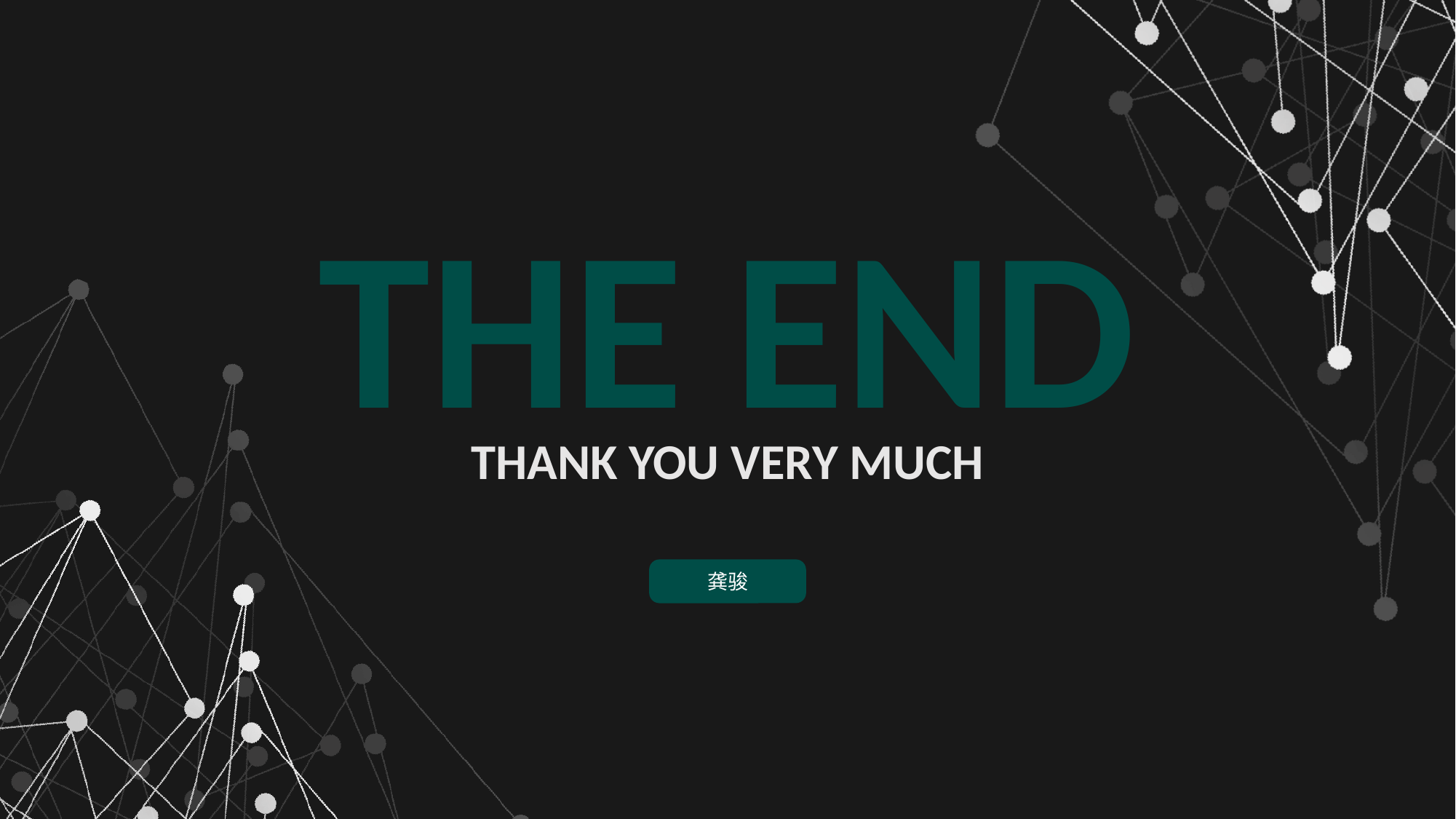

THE END
THANK YOU VERY MUCH
龚骏